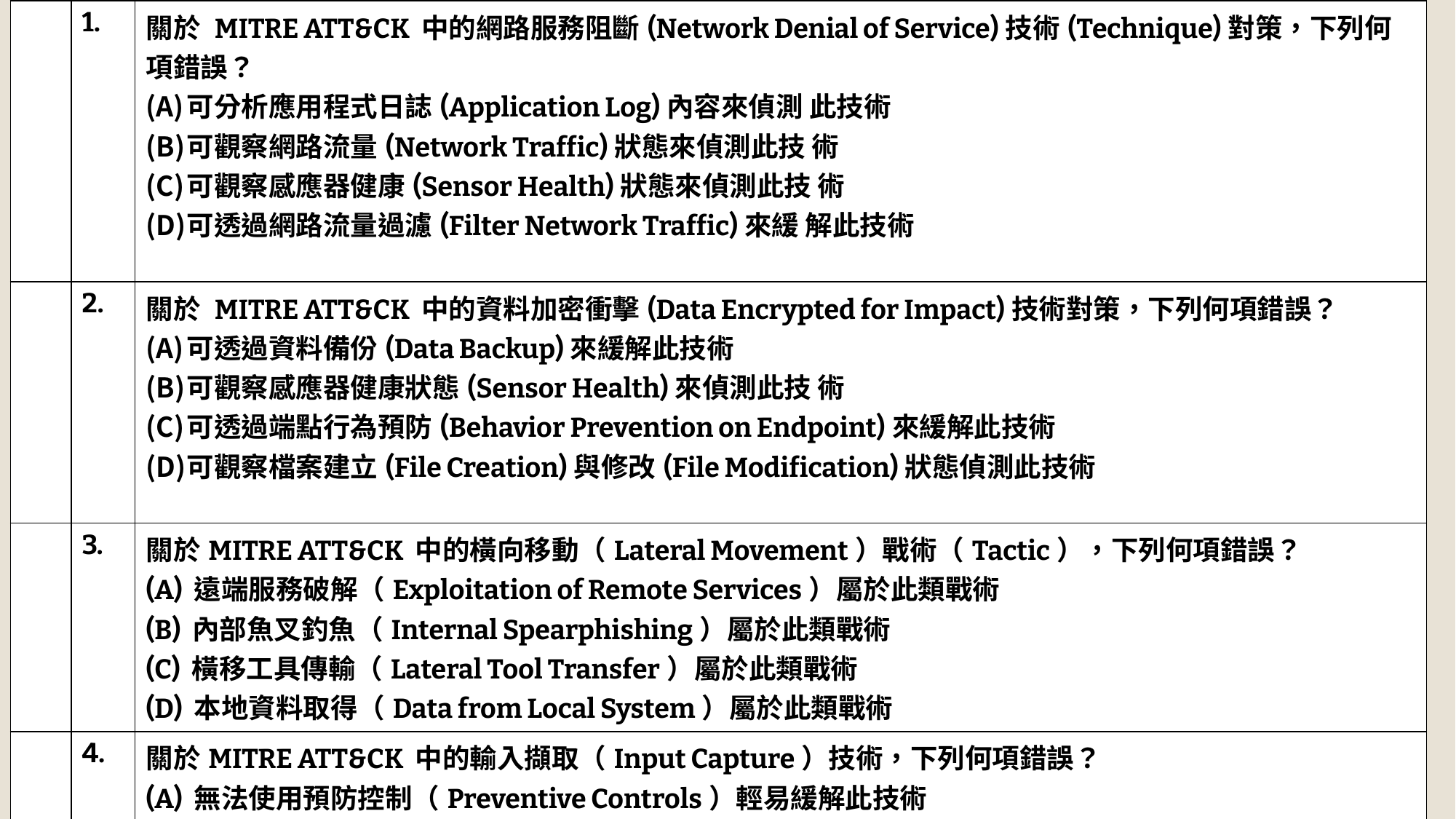

|  | 1. | 關於 MITRE ATT&CK 中的網路服務阻斷(Network Denial of Service)技術(Technique)對策，下列何項錯誤？ 可分析應用程式日誌(Application Log)內容來偵測 此技術 可觀察網路流量(Network Traffic)狀態來偵測此技 術 可觀察感應器健康(Sensor Health)狀態來偵測此技 術 可透過網路流量過濾(Filter Network Traffic)來緩 解此技術 |
| --- | --- | --- |
|  | 2. | 關於 MITRE ATT&CK 中的資料加密衝擊(Data Encrypted for Impact)技術對策，下列何項錯誤？ 可透過資料備份(Data Backup)來緩解此技術 可觀察感應器健康狀態(Sensor Health)來偵測此技 術 可透過端點行為預防(Behavior Prevention on Endpoint)來緩解此技術 可觀察檔案建立(File Creation)與修改(File Modification)狀態偵測此技術 |
|  | 3. | 關於MITRE ATT&CK 中的橫向移動（Lateral Movement）戰術（Tactic），下列何項錯誤？ (A) 遠端服務破解（Exploitation of Remote Services）屬於此類戰術 (B) 內部魚叉釣魚（Internal Spearphishing）屬於此類戰術 (C) 橫移工具傳輸（Lateral Tool Transfer）屬於此類戰術 (D) 本地資料取得（Data from Local System）屬於此類戰術 |
|  | 4. | 關於MITRE ATT&CK 中的輸入擷取（Input Capture）技術，下列何項錯誤？ (A) 無法使用預防控制（Preventive Controls）輕易緩解此技術 (B) 無法透過觀察驅動程式載入（Driver Load）活動來偵測此技術 (C) 可觀察系統註冊機碼（Windows Registry）活動來偵測此技術 (D) 可觀察程序建立（Process Creation）活動與元資料（Process Metadata）來偵測此技術 |
23